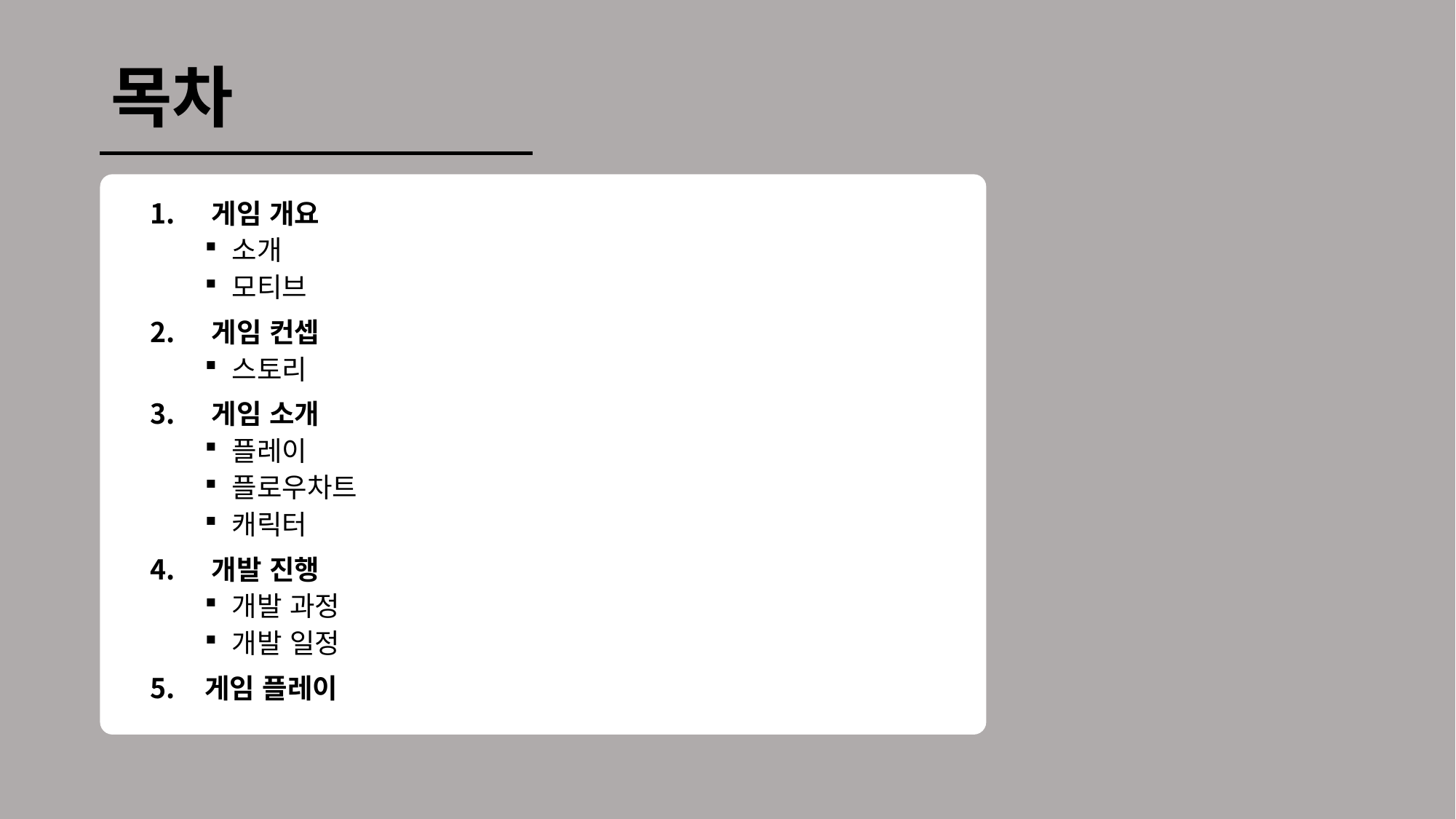

# 목차

게임 개요
소개
모티브
게임 컨셉
스토리
게임 소개
플레이
플로우차트
캐릭터
개발 진행
개발 과정
개발 일정
게임 플레이